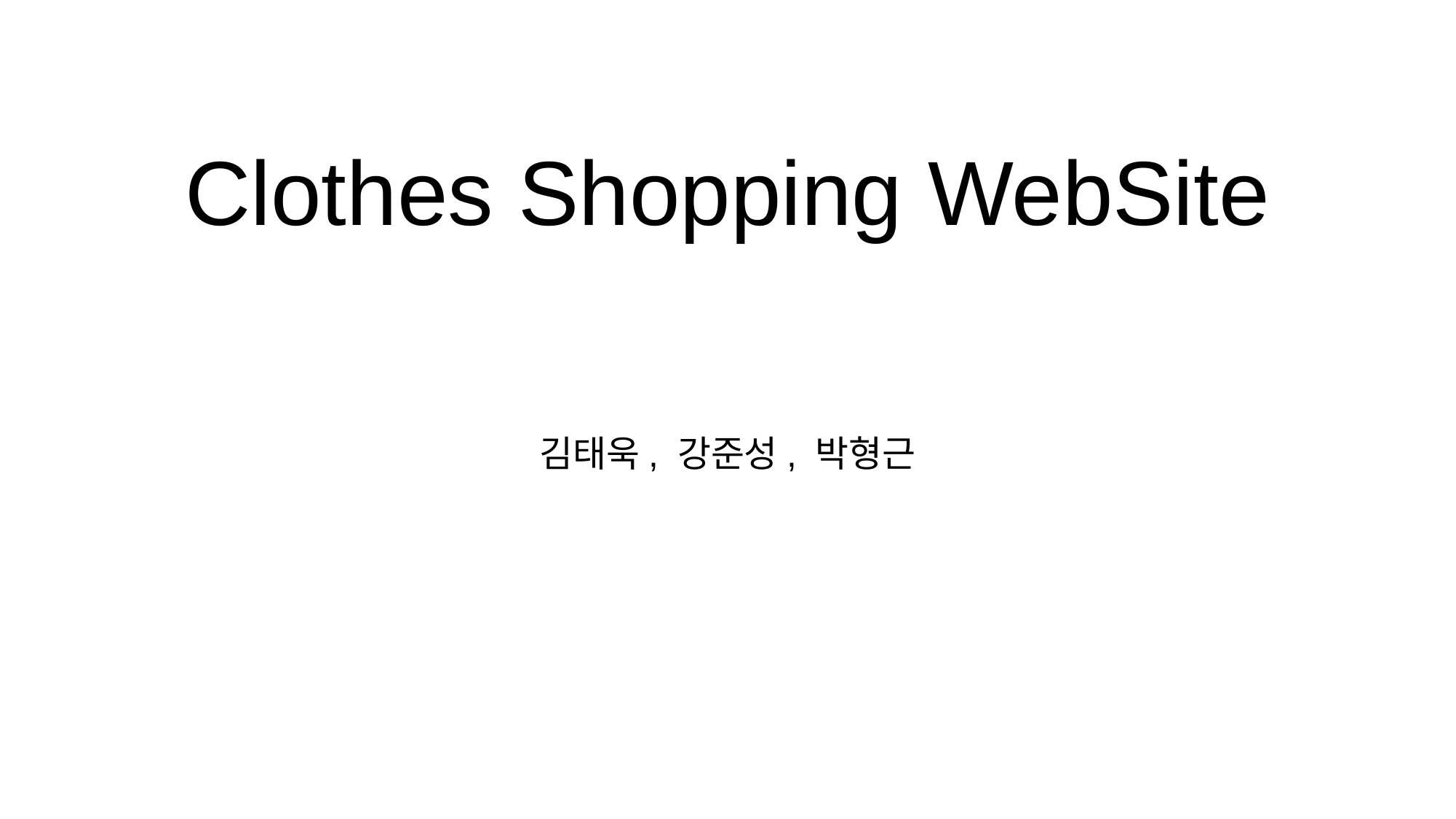

# Clothes Shopping WebSite
김태욱, 강준성, 박형근